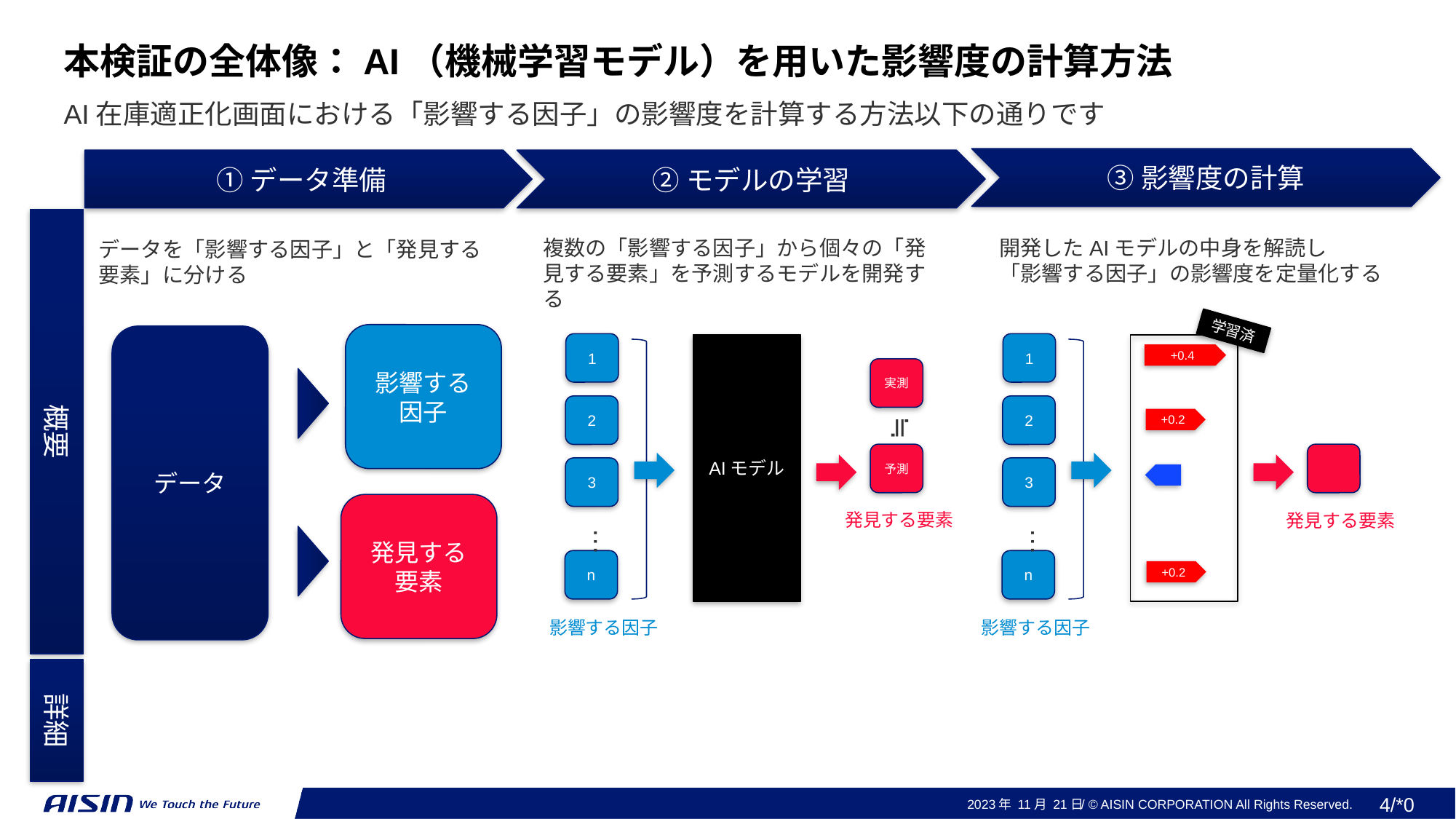

本検証の全体像：AI（機械学習モデル）を用いた影響度の計算方法
AI在庫適正化画面における「影響する因子」の影響度を計算する方法以下の通りです
③影響度の計算
➀データ準備
②モデルの学習
概要
複数の「影響する因子」から個々の「発見する要素」を予測するモデルを開発する
開発したAIモデルの中身を解読し
「影響する因子」の影響度を定量化する
データを「影響する因子」と「発見する要素」に分ける
学習済
影響する因子
データ
1
1
AIモデル

+0.4
実測

2
2
≒
+0.2
予測

3
3

発見する要素
発見する要素
発見する要素
…
…

n
n
+0.2
影響する因子
影響する因子
詳細
2023年 11月 21日